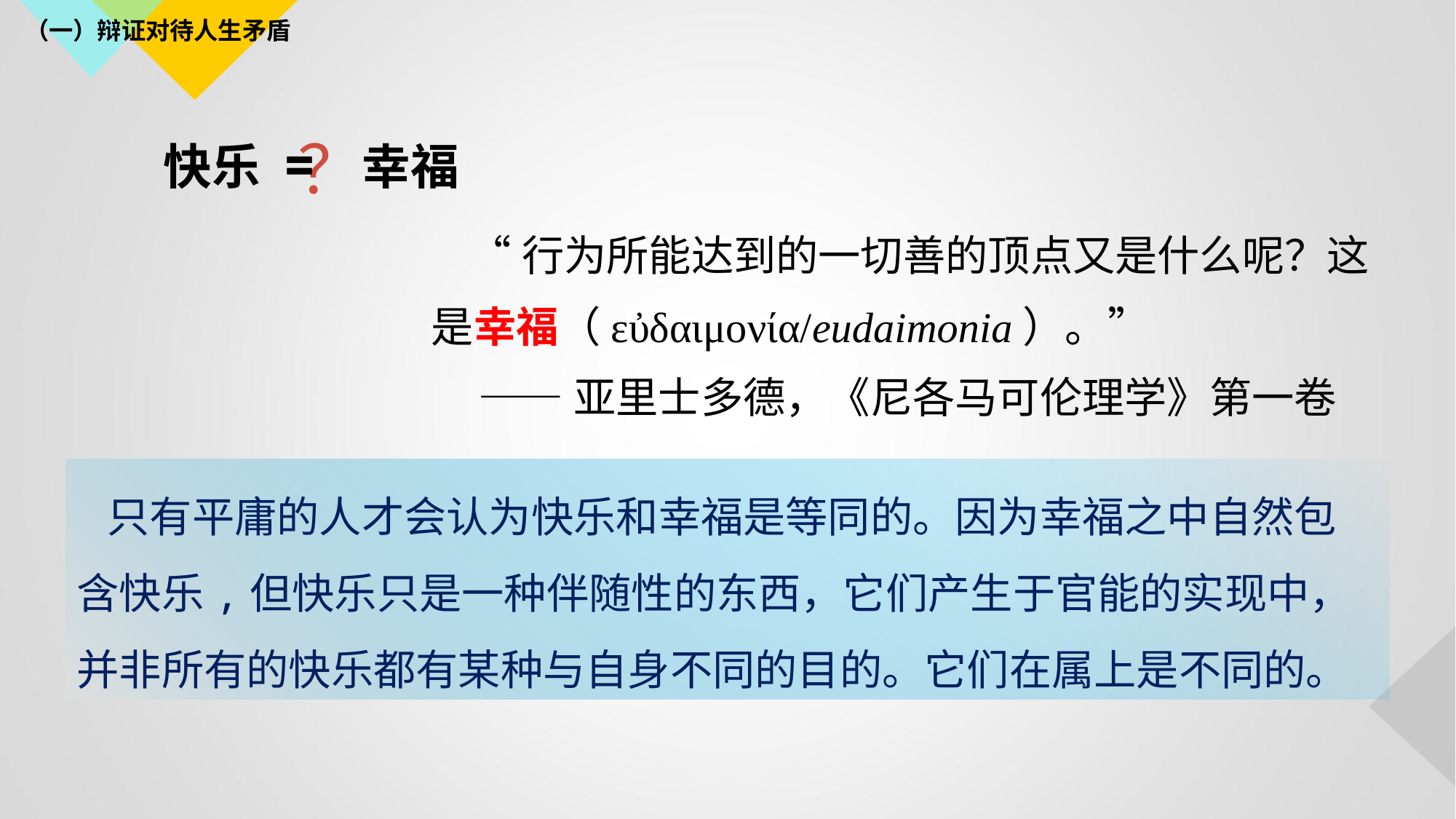

（一）辩证对待人生矛盾
# 快乐 = 幸福
？
    “行为所能达到的一切善的顶点又是什么呢？这是幸福（εὐδαιμονία/eudaimonia）。”
     ——亚里士多德，《尼各马可伦理学》第一卷
只有平庸的人才会认为快乐和幸福是等同的。因为幸福之中自然包含快乐,但快乐只是一种伴随性的东西，它们产生于官能的实现中，并非所有的快乐都有某种与自身不同的目的。它们在属上是不同的。
13